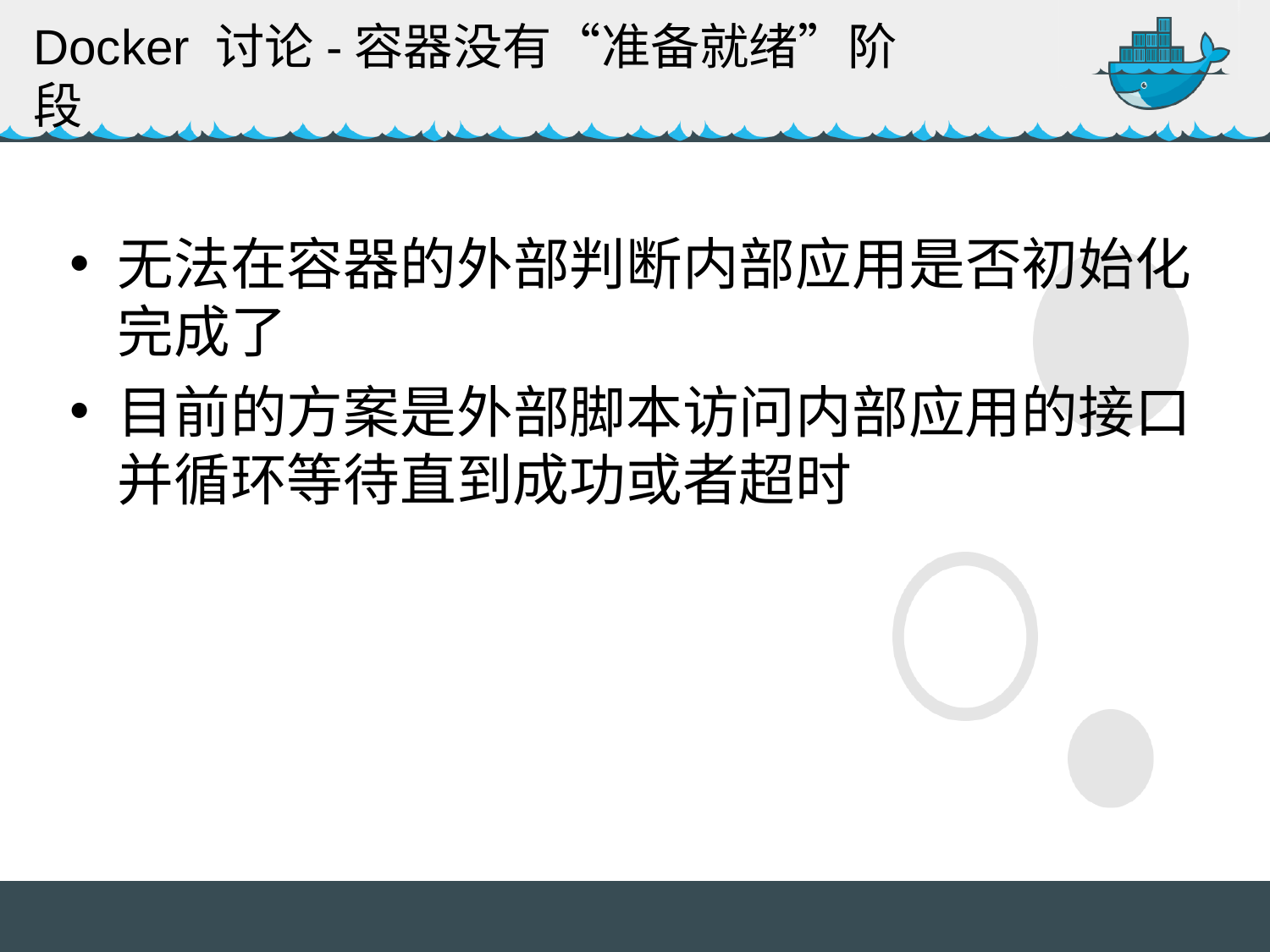

Docker 讨论-容器没有“准备就绪”阶段
无法在容器的外部判断内部应用是否初始化完成了
目前的方案是外部脚本访问内部应用的接口并循环等待直到成功或者超时